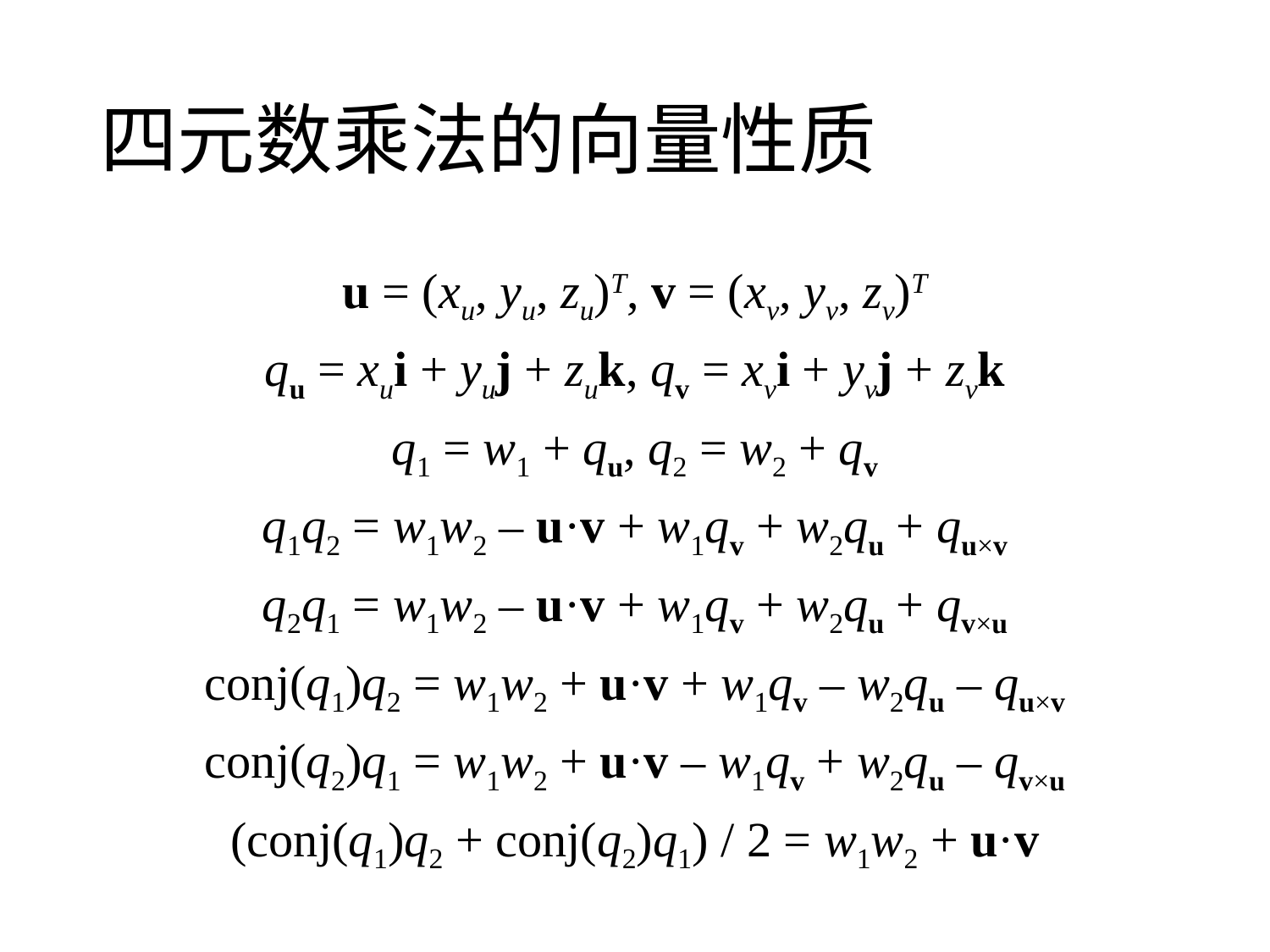

# 四元数乘法的向量性质
u = (xu, yu, zu)T, v = (xv, yv, zv)T
qu = xui + yuj + zuk, qv = xvi + yvj + zvk
q1 = w1 + qu, q2 = w2 + qv
q1q2 = w1w2 – u·v + w1qv + w2qu + qu×v
q2q1 = w1w2 – u·v + w1qv + w2qu + qv×u
conj(q1)q2 = w1w2 + u·v + w1qv – w2qu – qu×v
conj(q2)q1 = w1w2 + u·v – w1qv + w2qu – qv×u
(conj(q1)q2 + conj(q2)q1) / 2 = w1w2 + u·v